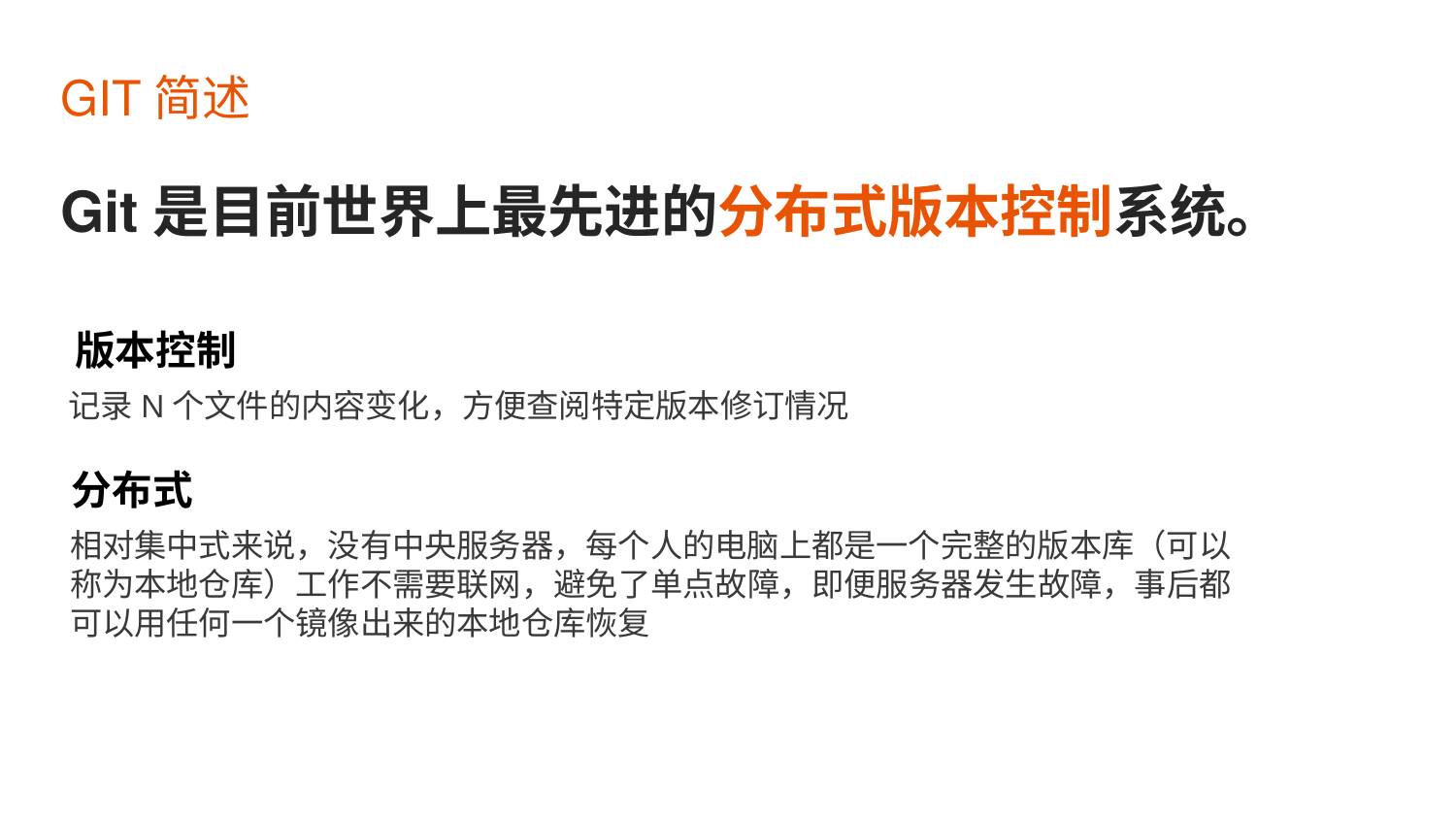

GIT简述
Git是目前世界上最先进的分布式版本控制系统。
版本控制
记录N个文件的内容变化，方便查阅特定版本修订情况
分布式
相对集中式来说，没有中央服务器，每个人的电脑上都是一个完整的版本库（可以称为本地仓库）工作不需要联网，避免了单点故障，即便服务器发生故障，事后都可以用任何一个镜像出来的本地仓库恢复